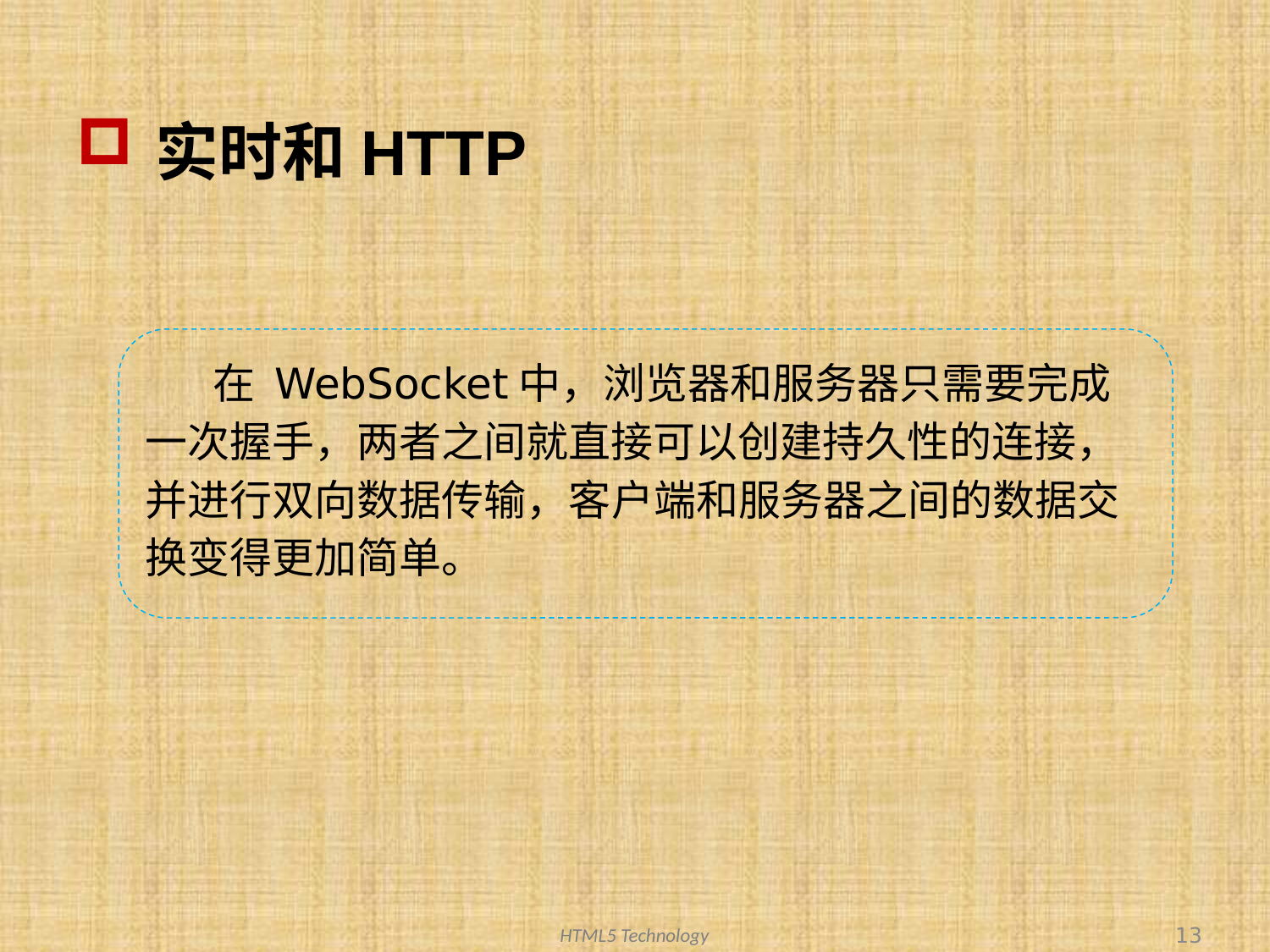

# 实时和HTTP
      在 WebSocket中，浏览器和服务器只需要完成一次握手，两者之间就直接可以创建持久性的连接，并进行双向数据传输，客户端和服务器之间的数据交换变得更加简单。
13
HTML5 Technology